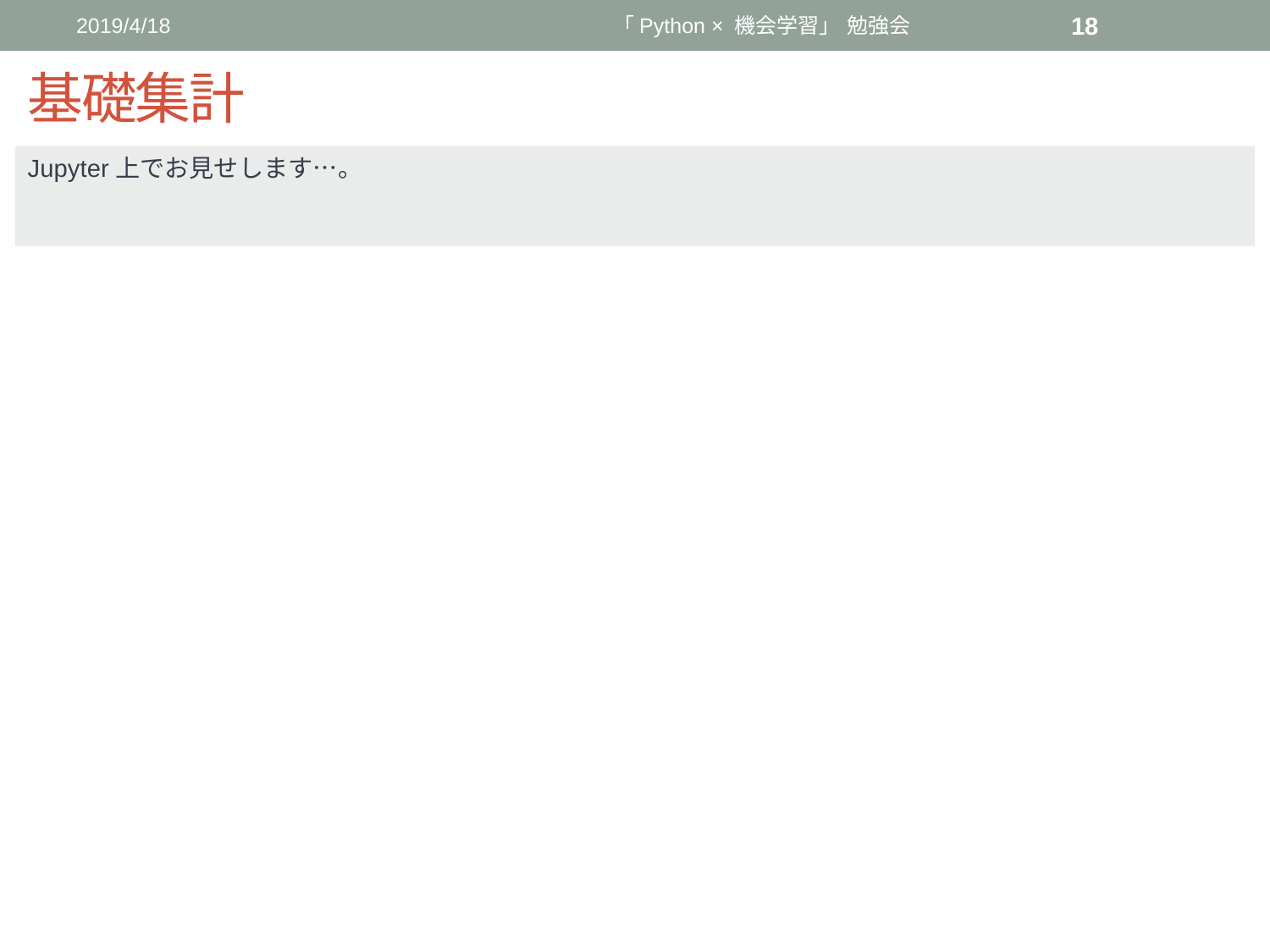

2019/4/18
「Python × 機会学習」 勉強会
18
# 基礎集計
Jupyter上でお見せします…。